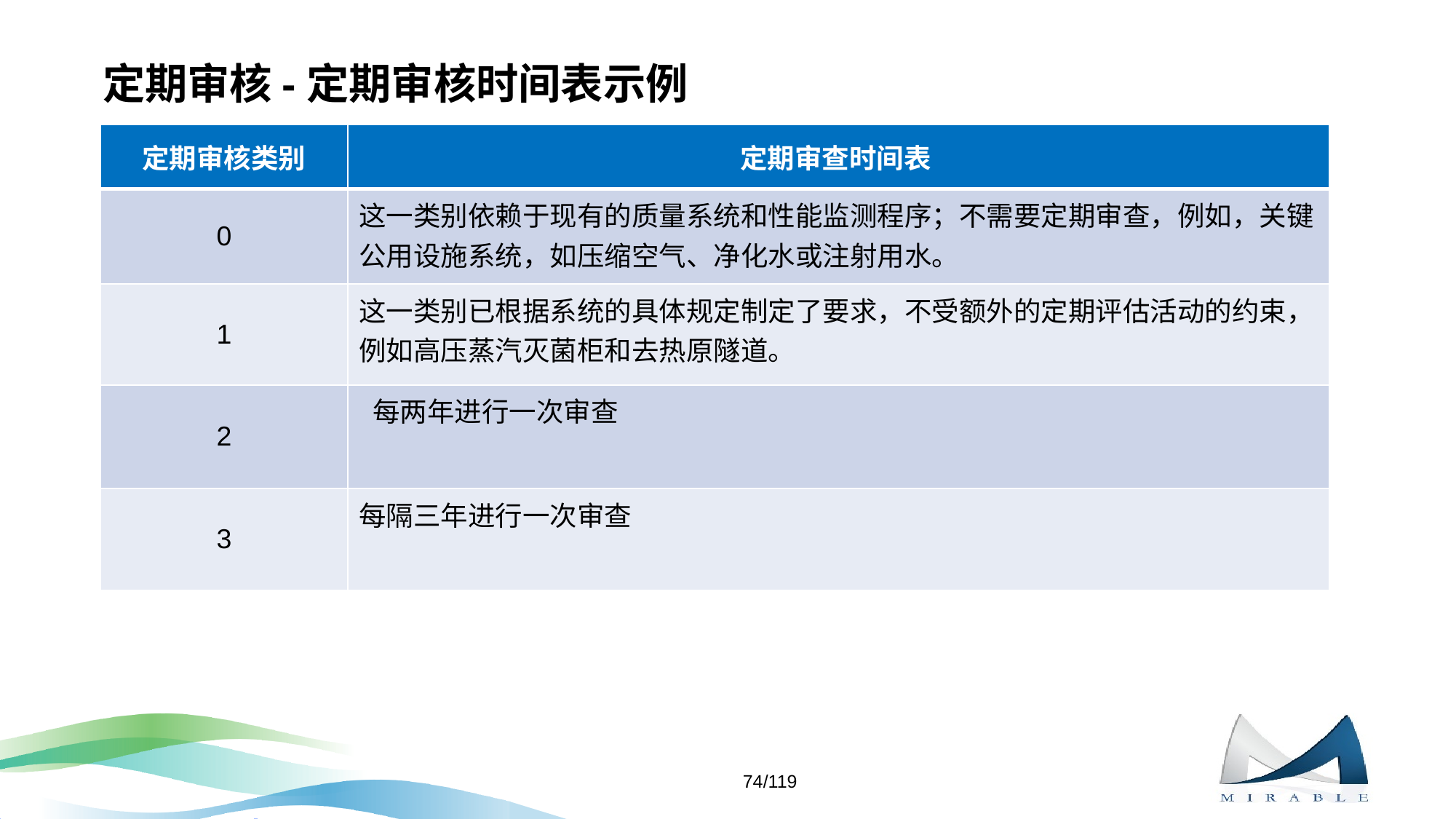

# 定期审核-定期审核时间表示例
| 定期审核类别 | 定期审查时间表 |
| --- | --- |
| 0 | 这一类别依赖于现有的质量系统和性能监测程序；不需要定期审查，例如，关键公用设施系统，如压缩空气、净化水或注射用水。 |
| 1 | 这一类别已根据系统的具体规定制定了要求，不受额外的定期评估活动的约束，例如高压蒸汽灭菌柜和去热原隧道。 |
| 2 | 每两年进行一次审查 |
| 3 | 每隔三年进行一次审查 |
74/119